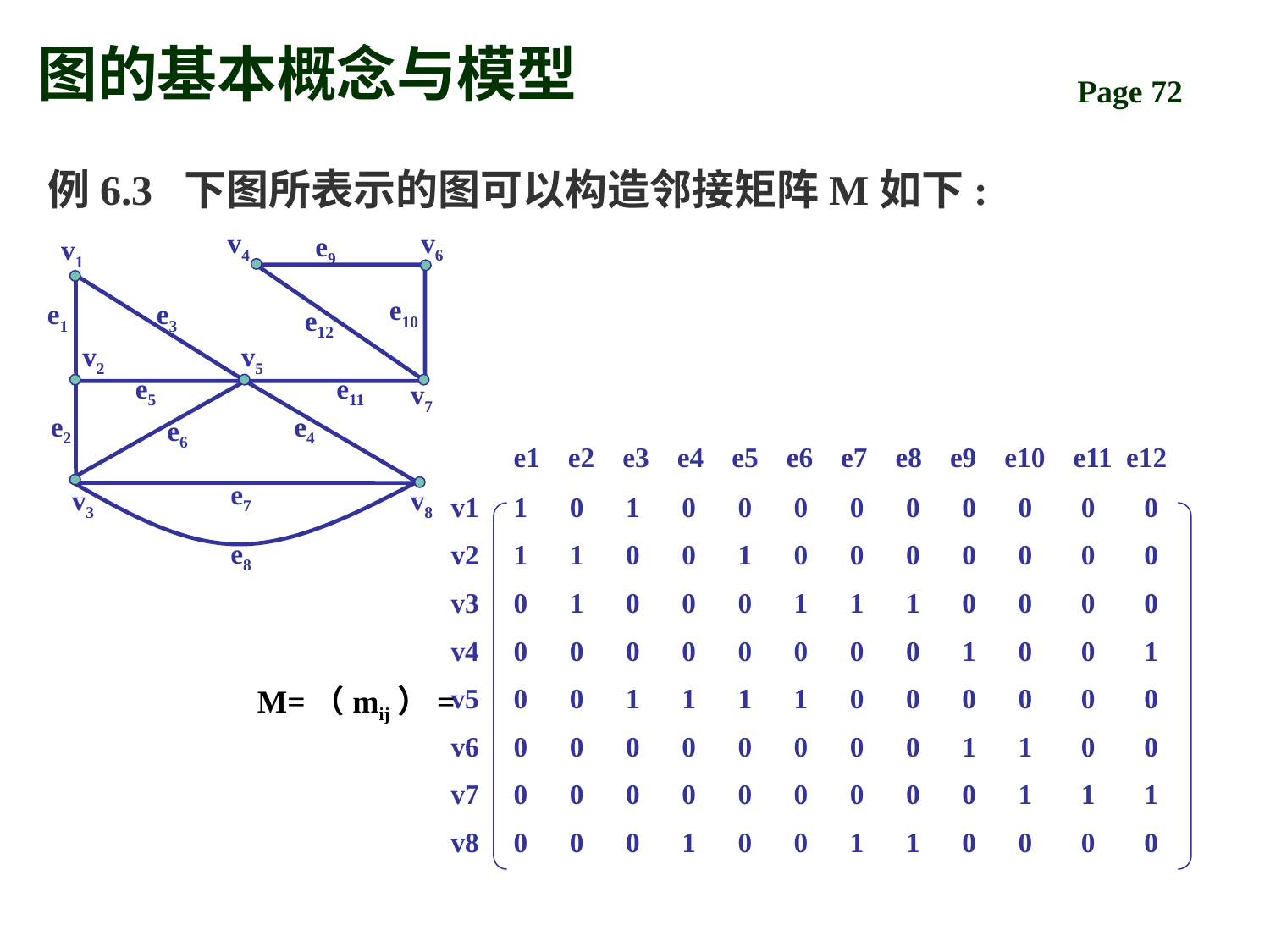

# 图的基本概念与模型
例6.3  下图所表示的图可以构造邻接矩阵M如下:
v4
v6
e9
v1

e10
e1
e3
e12
v2
v5
e5
e11
v7

e2
e4
e6
e7

v3
v8

e8
e1    e2    e3    e4    e5    e6    e7    e8    e9    e10    e11  e12
v1
v2
v3
v4
v5
v6
v7
v8
1      0      1      0      0      0      0      0      0      0       0       0
1      1      0      0      1      0      0      0      0      0       0       0
0      1      0      0      0      1      1      1      0      0       0       0
0      0      0      0      0      0      0      0      1      0       0       1
0      0      1      1      1      1      0      0      0      0       0       0
0      0      0      0      0      0      0      0      1      1       0       0
0      0      0      0      0      0      0      0      0      1       1       1
0      0      0      1      0      0      1      1      0      0       0       0

M=（mij）=